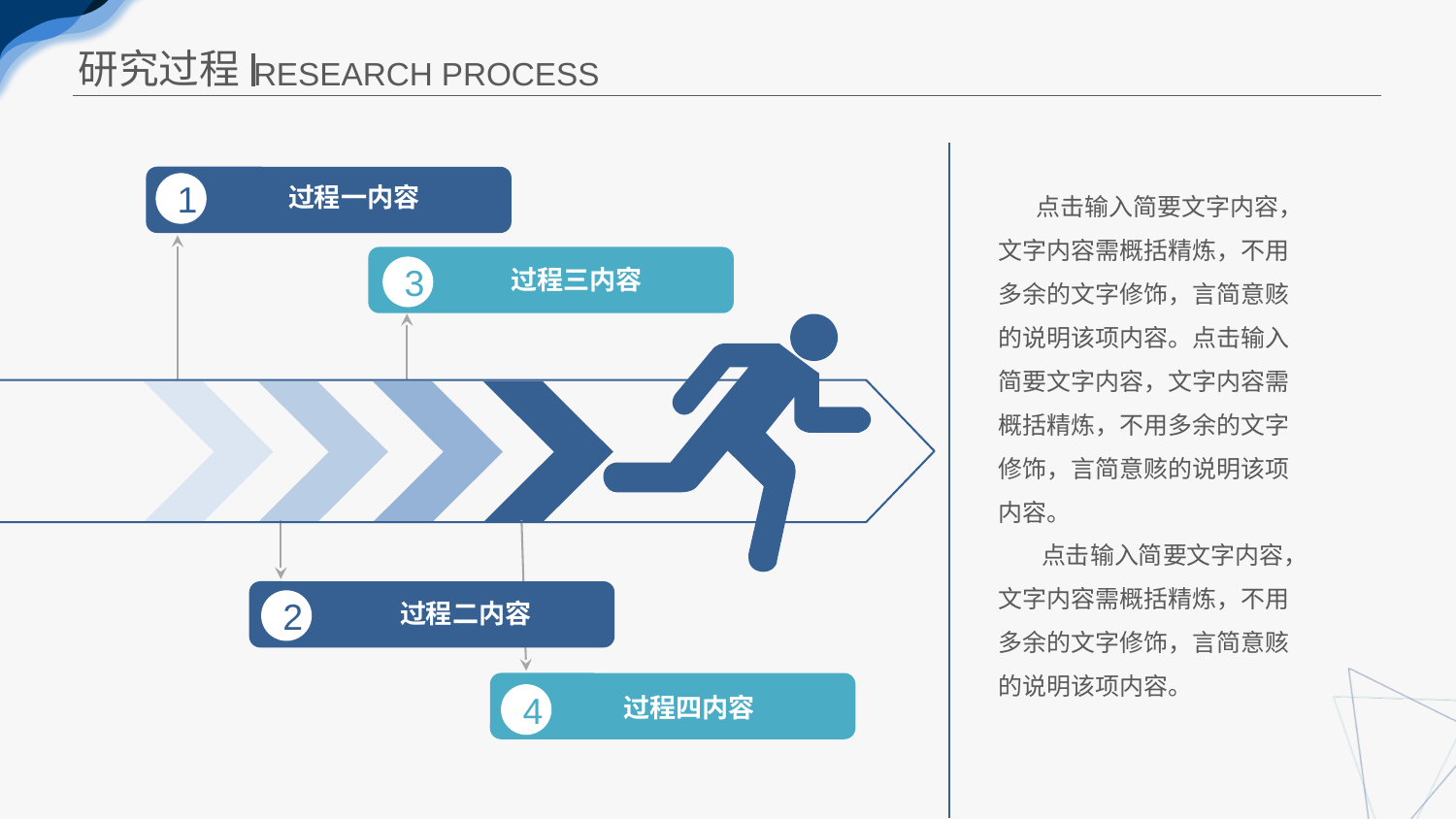

研究过程
RESEARCH PROCESS

1
过程一内容
      点击输入简要文字内容，文字内容需概括精炼，不用多余的文字修饰，言简意赅的说明该项内容。点击输入简要文字内容，文字内容需概括精炼，不用多余的文字修饰，言简意赅的说明该项内容。
       点击输入简要文字内容，文字内容需概括精炼，不用多余的文字修饰，言简意赅的说明该项内容。

3
过程三内容

2
过程二内容

4
过程四内容